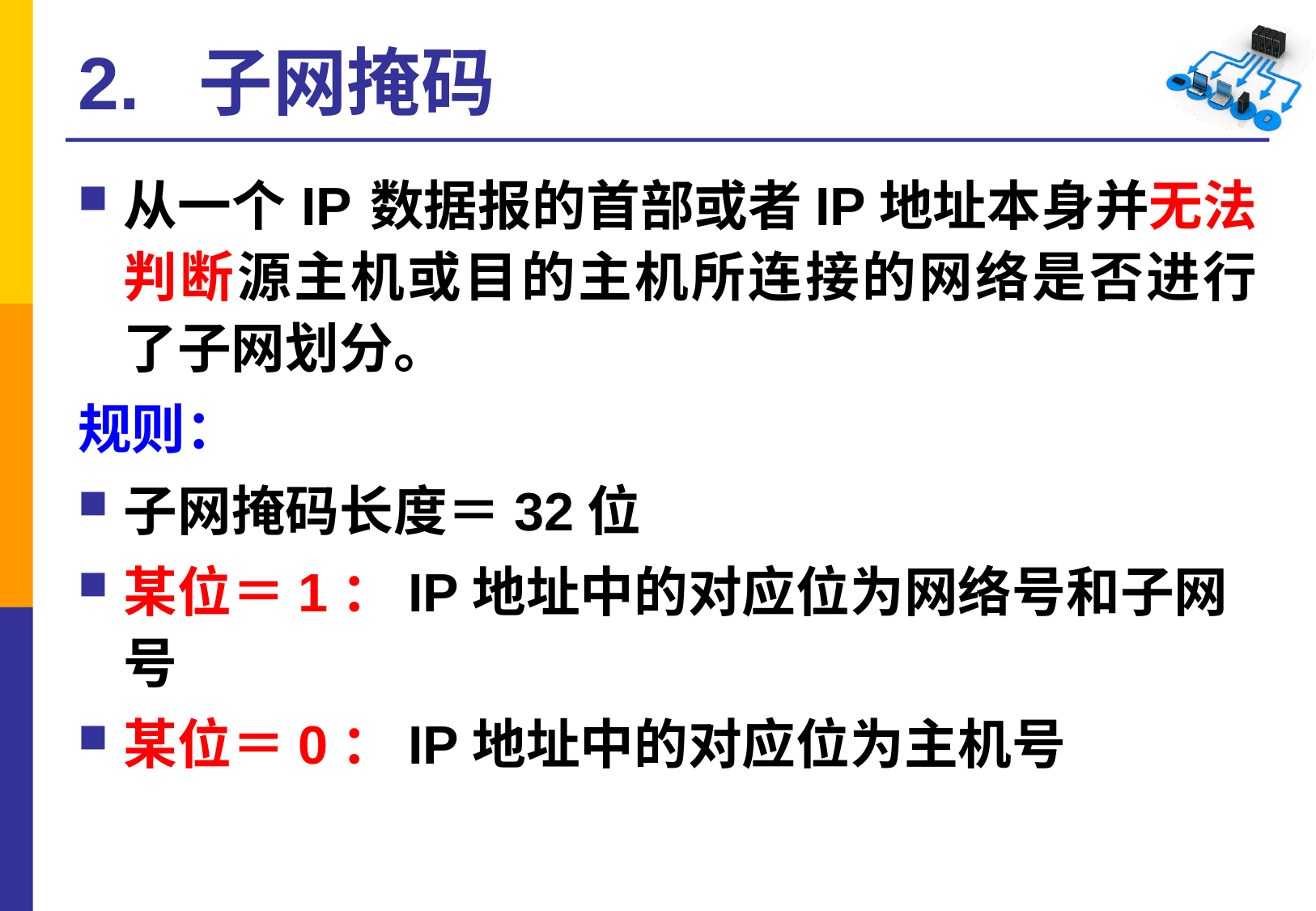

# 2.  子网掩码
从一个 IP 数据报的首部或者IP地址本身并无法判断源主机或目的主机所连接的网络是否进行了子网划分。
规则：
子网掩码长度＝32位
某位＝1：IP地址中的对应位为网络号和子网号
某位＝0：IP地址中的对应位为主机号